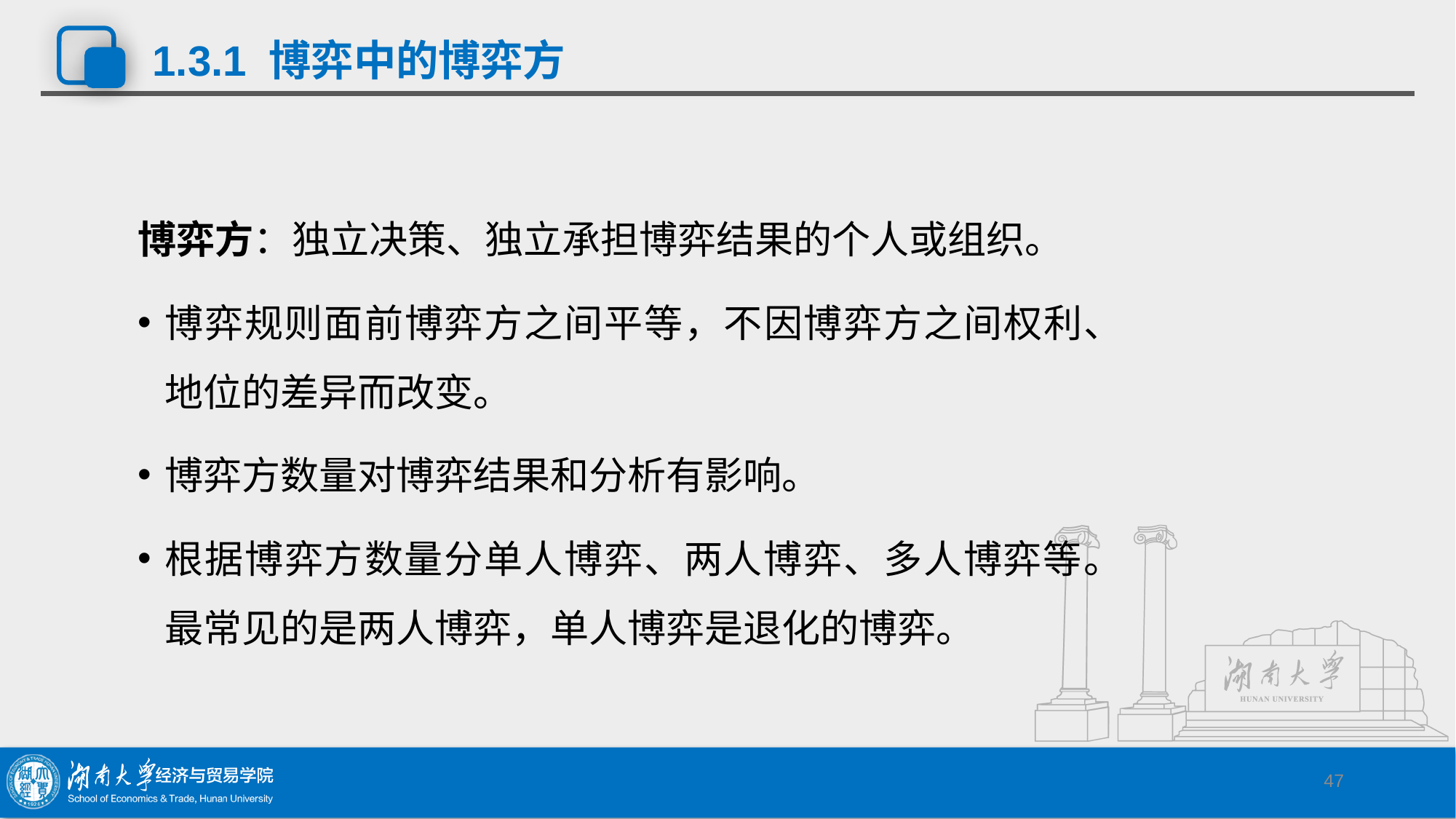

# 1.3.1 博弈中的博弈方
博弈方：独立决策、独立承担博弈结果的个人或组织。
博弈规则面前博弈方之间平等，不因博弈方之间权利、地位的差异而改变。
博弈方数量对博弈结果和分析有影响。
根据博弈方数量分单人博弈、两人博弈、多人博弈等。最常见的是两人博弈，单人博弈是退化的博弈。